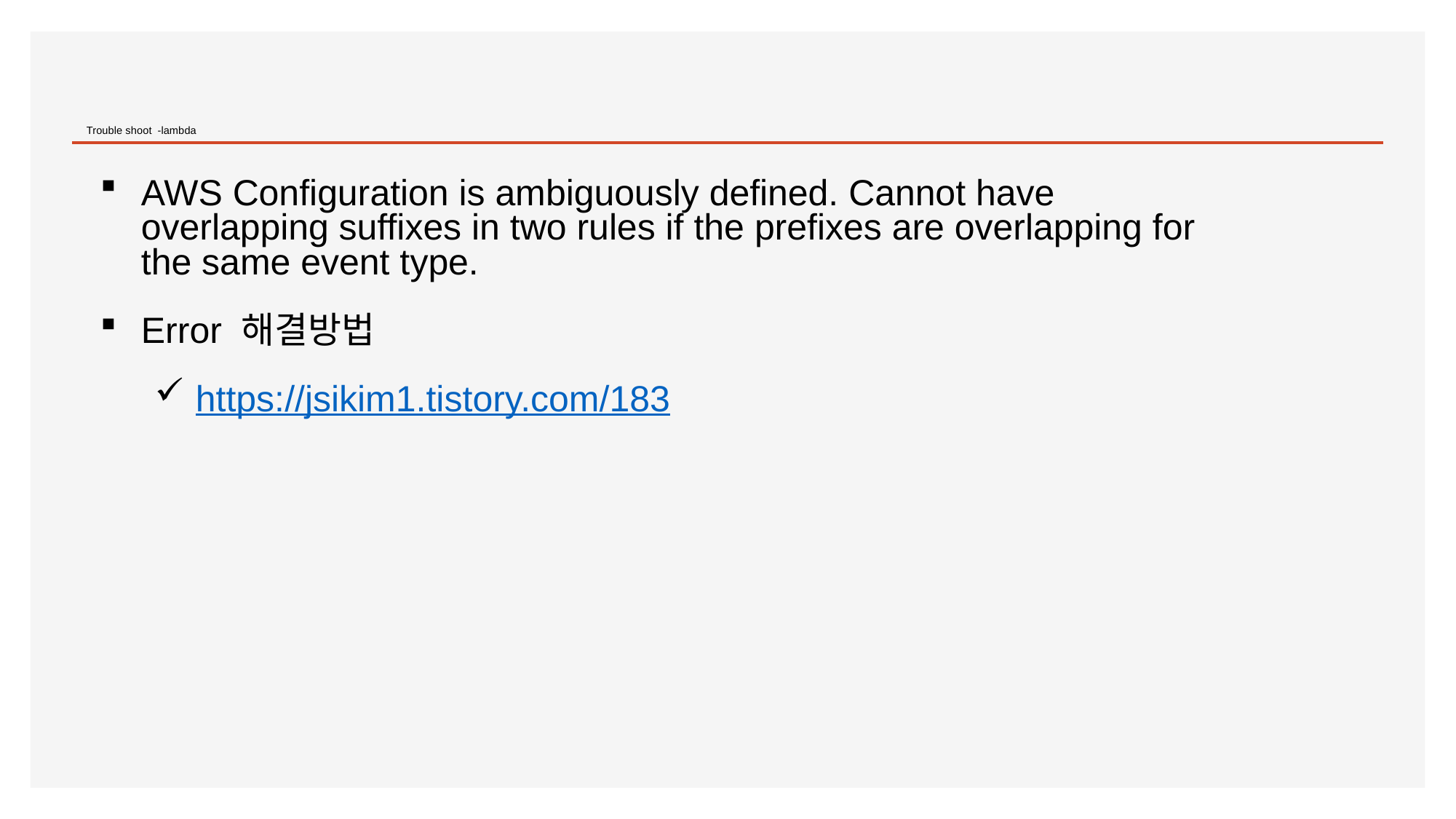

# Trouble shoot  -lambda
AWS Configuration is ambiguously defined. Cannot have overlapping suffixes in two rules if the prefixes are overlapping for the same event type.
Error 해결방법
https://jsikim1.tistory.com/183